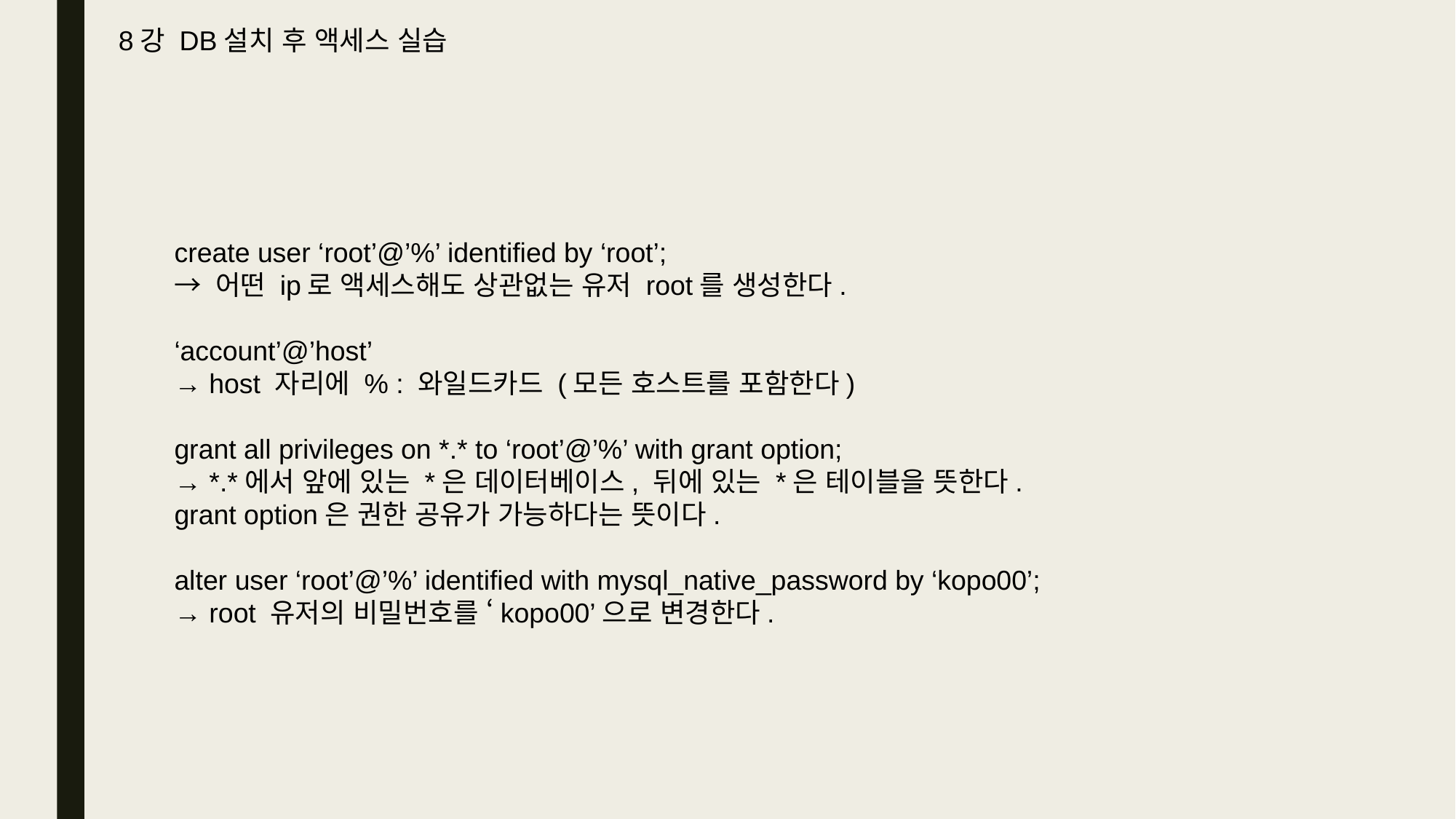

8강 DB설치 후 액세스 실습
create user ‘root’@’%’ identified by ‘root’;
→ 어떤 ip로 액세스해도 상관없는 유저 root를 생성한다.

‘account’@’host’
→ host 자리에 % : 와일드카드 (모든 호스트를 포함한다)

grant all privileges on *.* to ‘root’@’%’ with grant option;
→ *.*에서 앞에 있는 *은 데이터베이스, 뒤에 있는 *은 테이블을 뜻한다.
grant option은 권한 공유가 가능하다는 뜻이다.

alter user ‘root’@’%’ identified with mysql_native_password by ‘kopo00’;
→ root 유저의 비밀번호를 ‘kopo00’으로 변경한다.